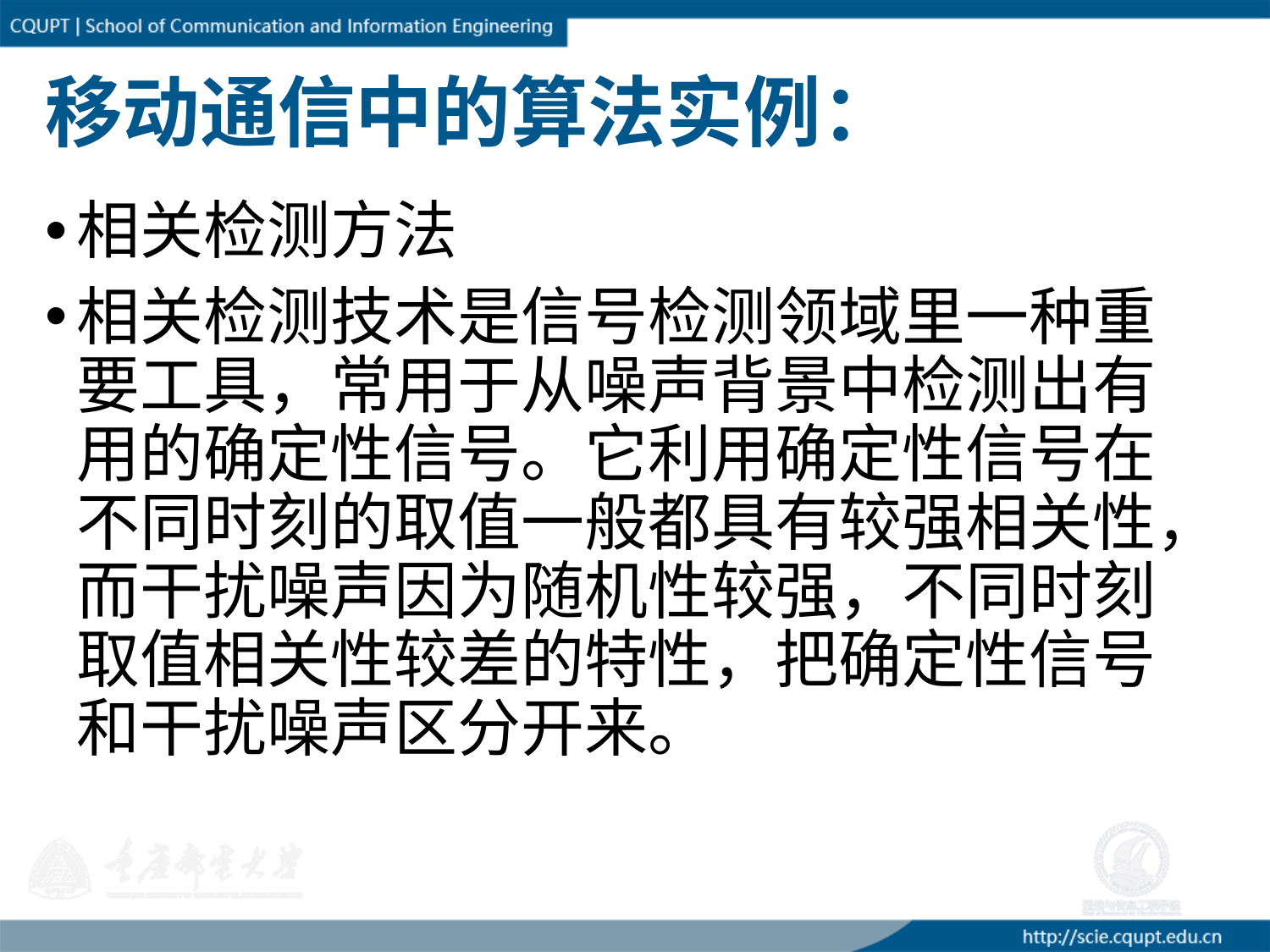

# 移动通信中的算法实例：
相关检测方法
相关检测技术是信号检测领域里一种重要工具，常用于从噪声背景中检测出有用的确定性信号。它利用确定性信号在不同时刻的取值一般都具有较强相关性，而干扰噪声因为随机性较强，不同时刻取值相关性较差的特性，把确定性信号和干扰噪声区分开来。